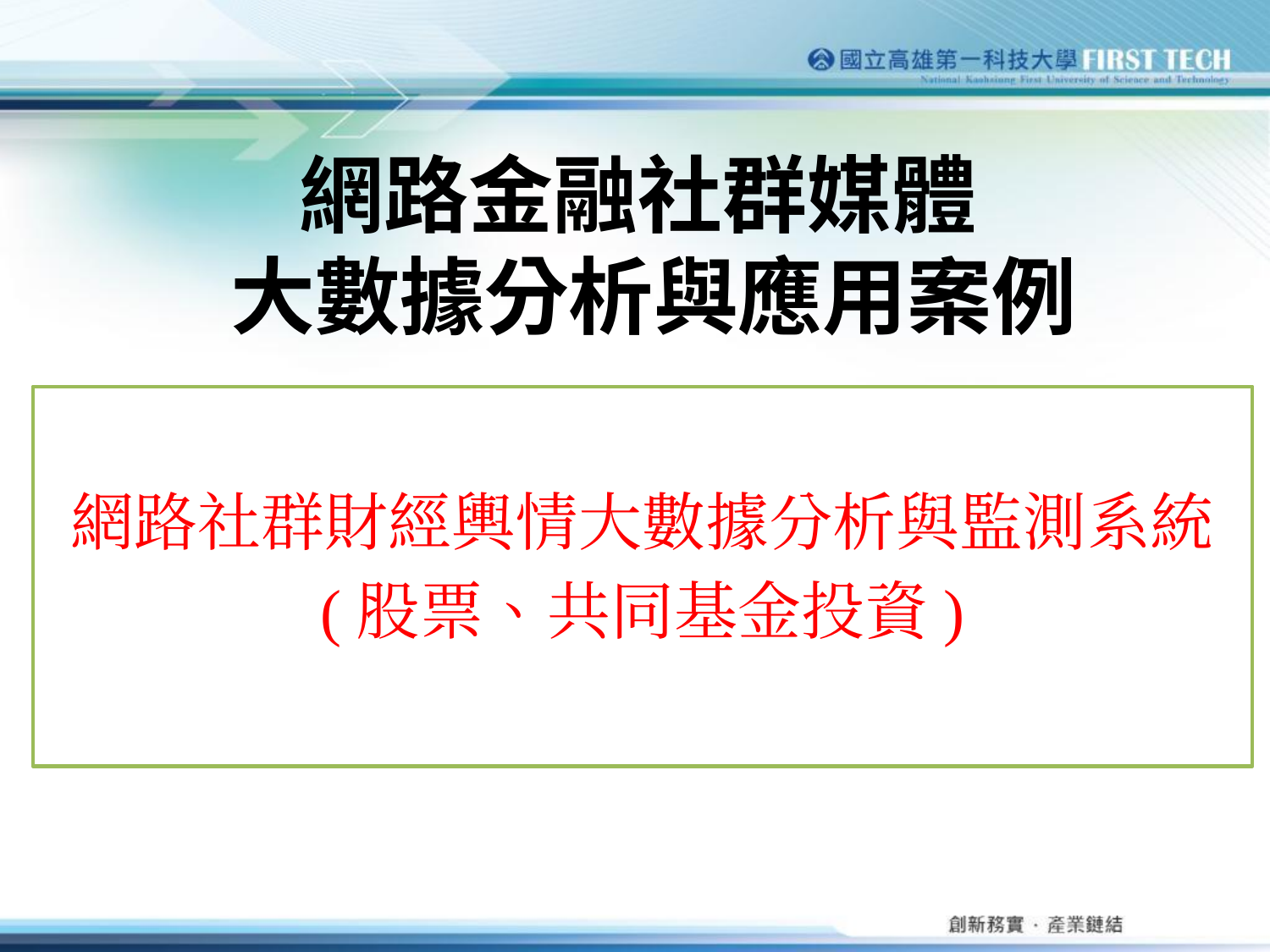

# 網路金融社群媒體 大數據分析與應用案例

網路社群財經輿情大數據分析與監測系統
(股票、共同基金投資)